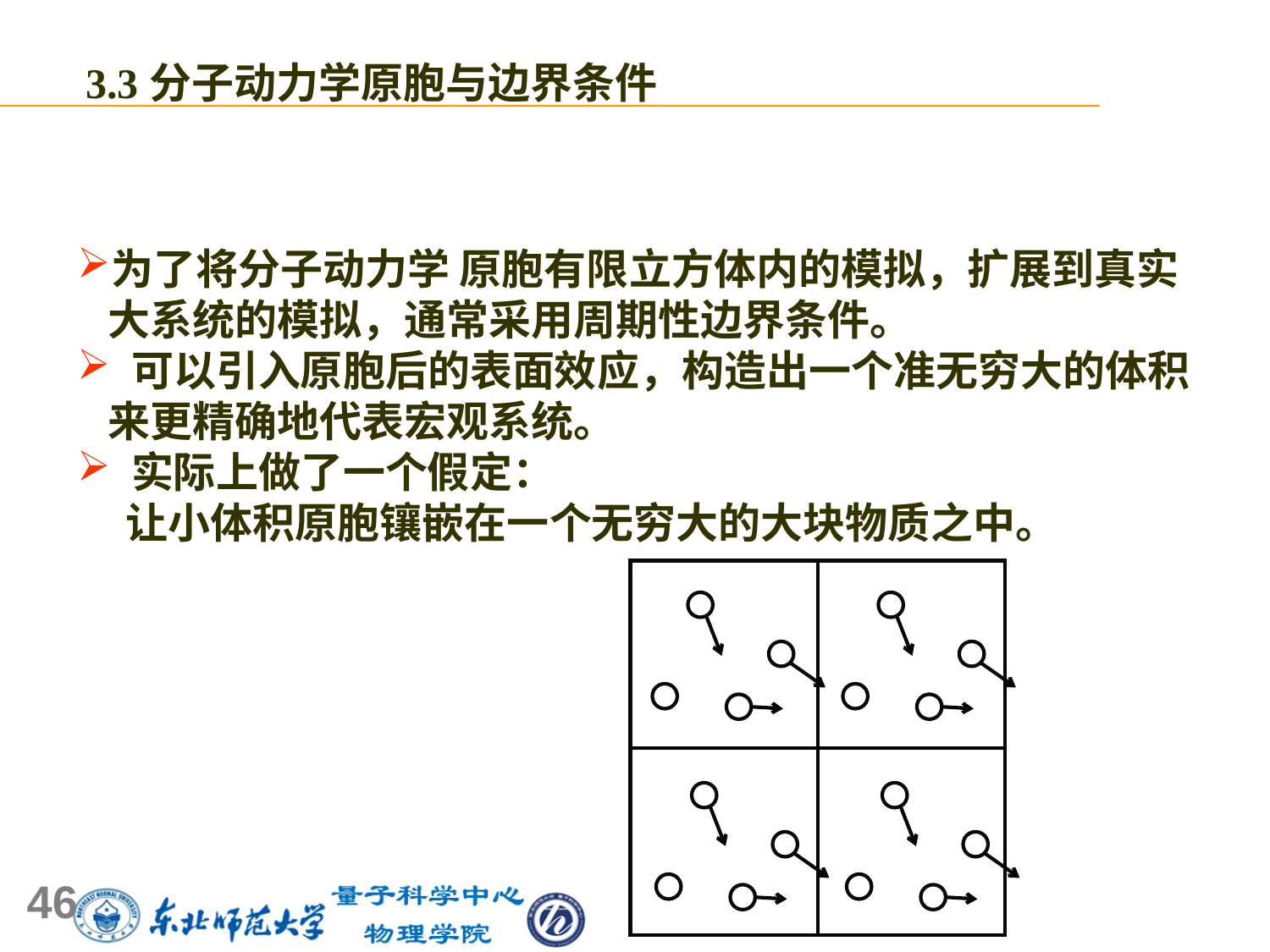

3.3分子动力学原胞与边界条件

为了将分子动力学 原胞有限立方体内的模拟，扩展到真实大系统的模拟，通常采用周期性边界条件。
 可以引入原胞后的表面效应，构造出一个准无穷大的体积来更精确地代表宏观系统。
 实际上做了一个假定：
    让小体积原胞镶嵌在一个无穷大的大块物质之中。

46